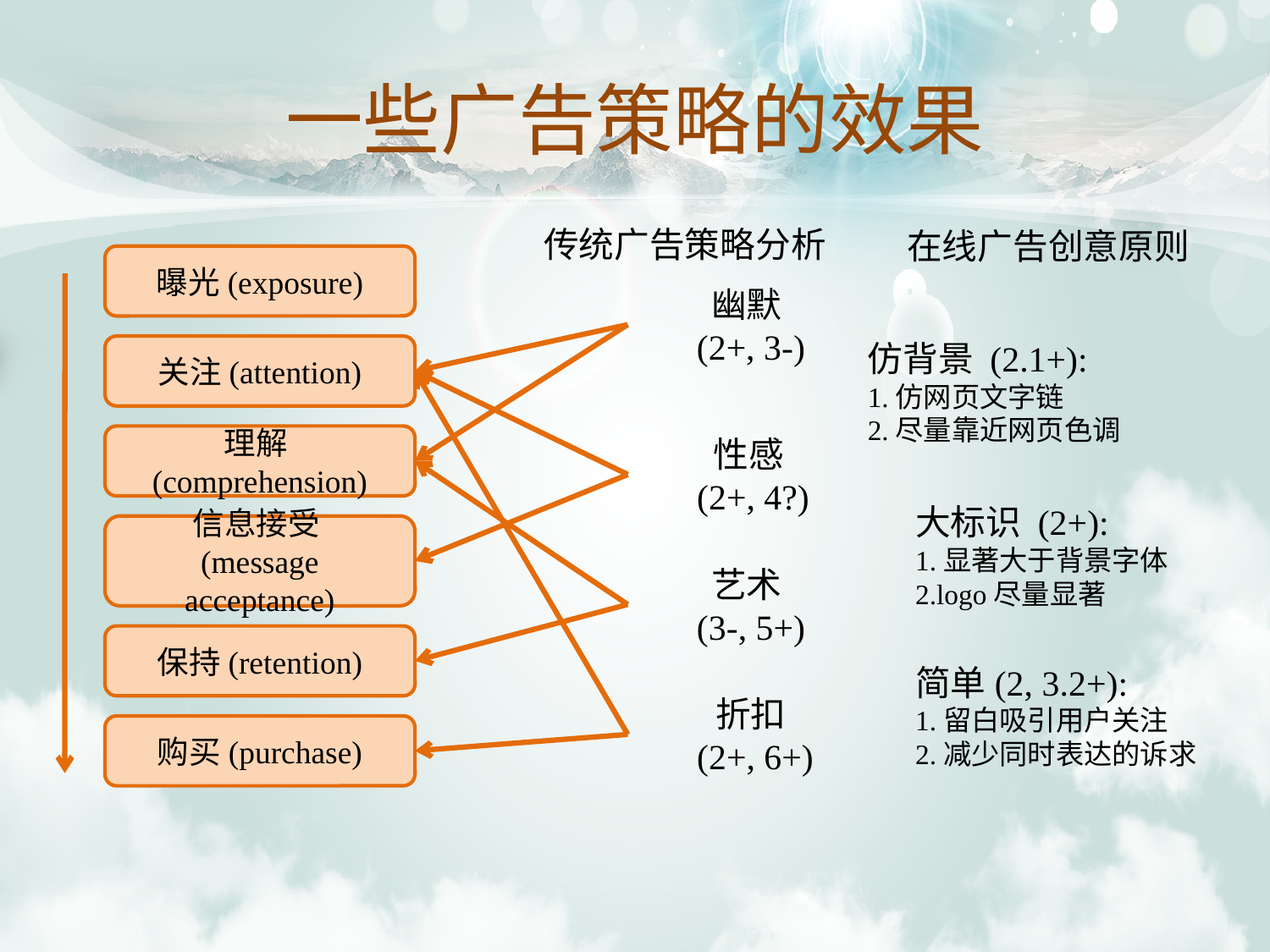

# 一些广告策略的效果
传统广告策略分析
在线广告创意原则
曝光(exposure)
幽默
 (2+, 3-)
仿背景 (2.1+):
1.仿网页文字链
2.尽量靠近网页色调
关注(attention)
理解(comprehension)
性感
 (2+, 4?)
大标识 (2+):
1.显著大于背景字体
2.logo尽量显著
信息接受
(message acceptance)
艺术
 (3-, 5+)
保持(retention)
简单(2, 3.2+):
1.留白吸引用户关注
2.减少同时表达的诉求
折扣
 (2+, 6+)
购买(purchase)